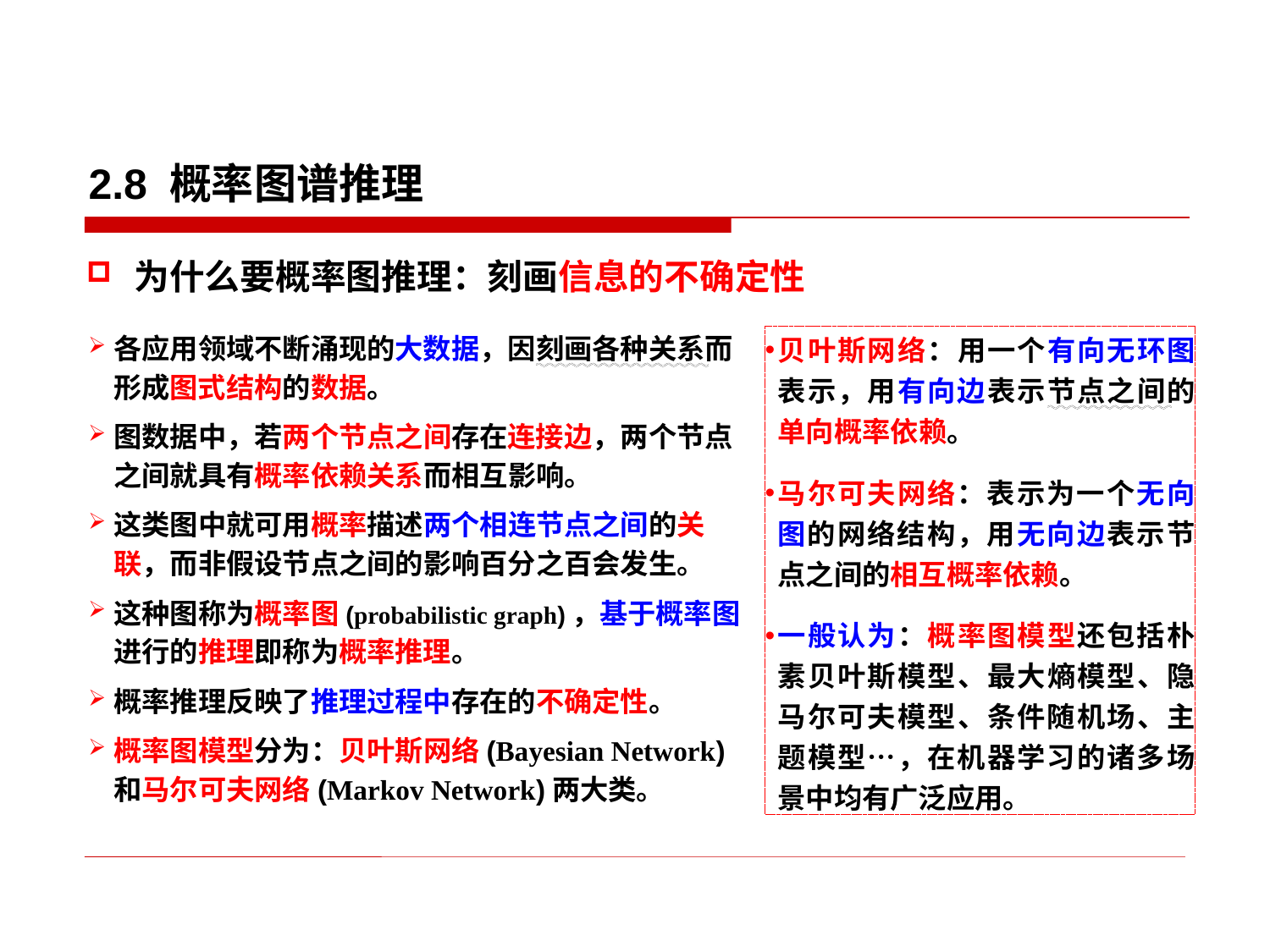

2.8 概率图谱推理
为什么要概率图推理：刻画信息的不确定性
各应用领域不断涌现的大数据，因刻画各种关系而形成图式结构的数据。
图数据中，若两个节点之间存在连接边，两个节点之间就具有概率依赖关系而相互影响。
这类图中就可用概率描述两个相连节点之间的关联，而非假设节点之间的影响百分之百会发生。
这种图称为概率图(probabilistic graph)，基于概率图进行的推理即称为概率推理。
概率推理反映了推理过程中存在的不确定性。
概率图模型分为：贝叶斯网络(Bayesian Network)和马尔可夫网络(Markov Network)两大类。
贝叶斯网络：用一个有向无环图表示，用有向边表示节点之间的单向概率依赖。
马尔可夫网络：表示为一个无向图的网络结构，用无向边表示节点之间的相互概率依赖。
一般认为：概率图模型还包括朴素贝叶斯模型、最大熵模型、隐马尔可夫模型、条件随机场、主题模型…，在机器学习的诸多场景中均有广泛应用。